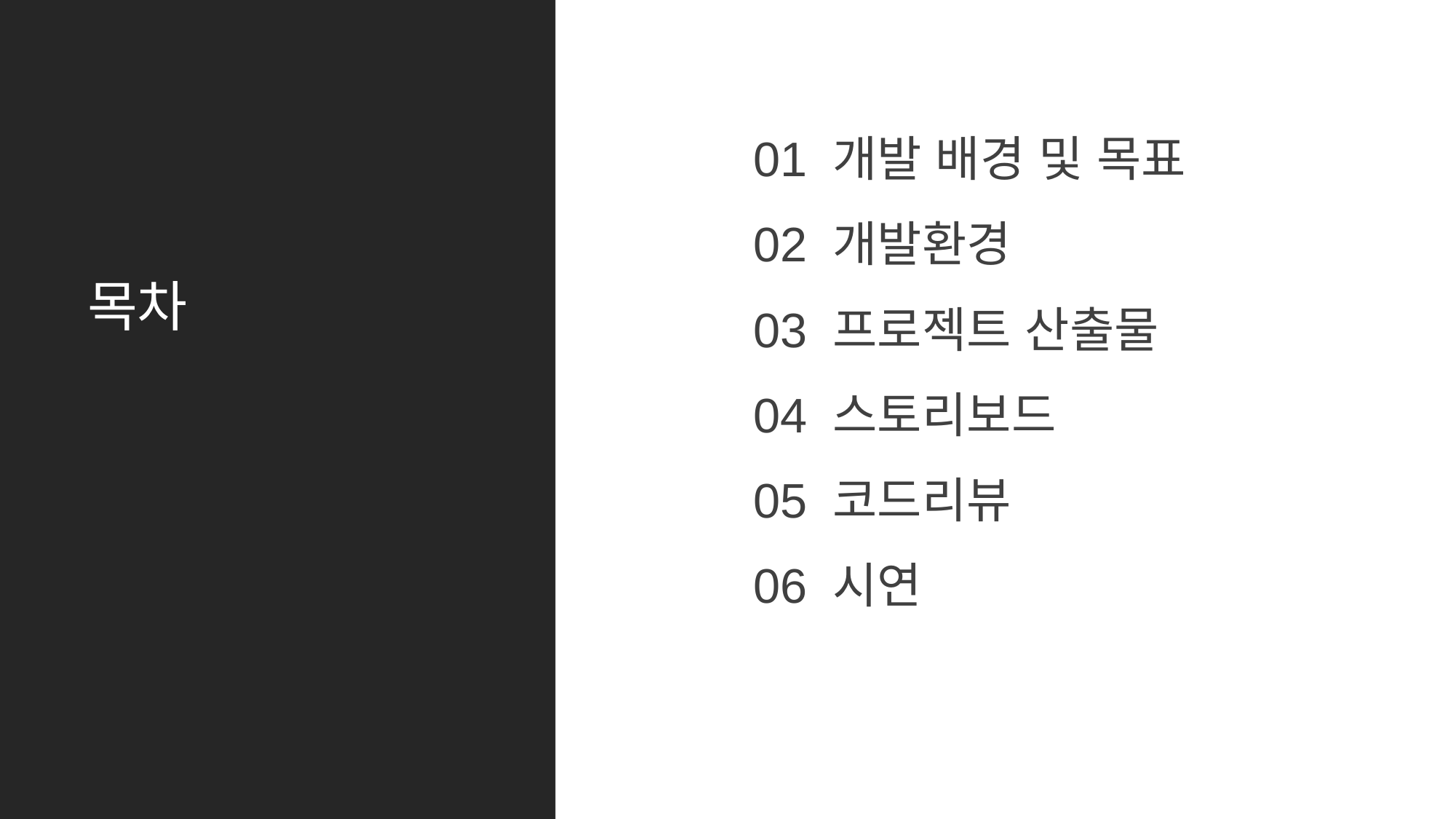

# 목차
01 개발 배경 및 목표
02 개발환경
03 프로젝트 산출물
04 스토리보드
05 코드리뷰
06 시연